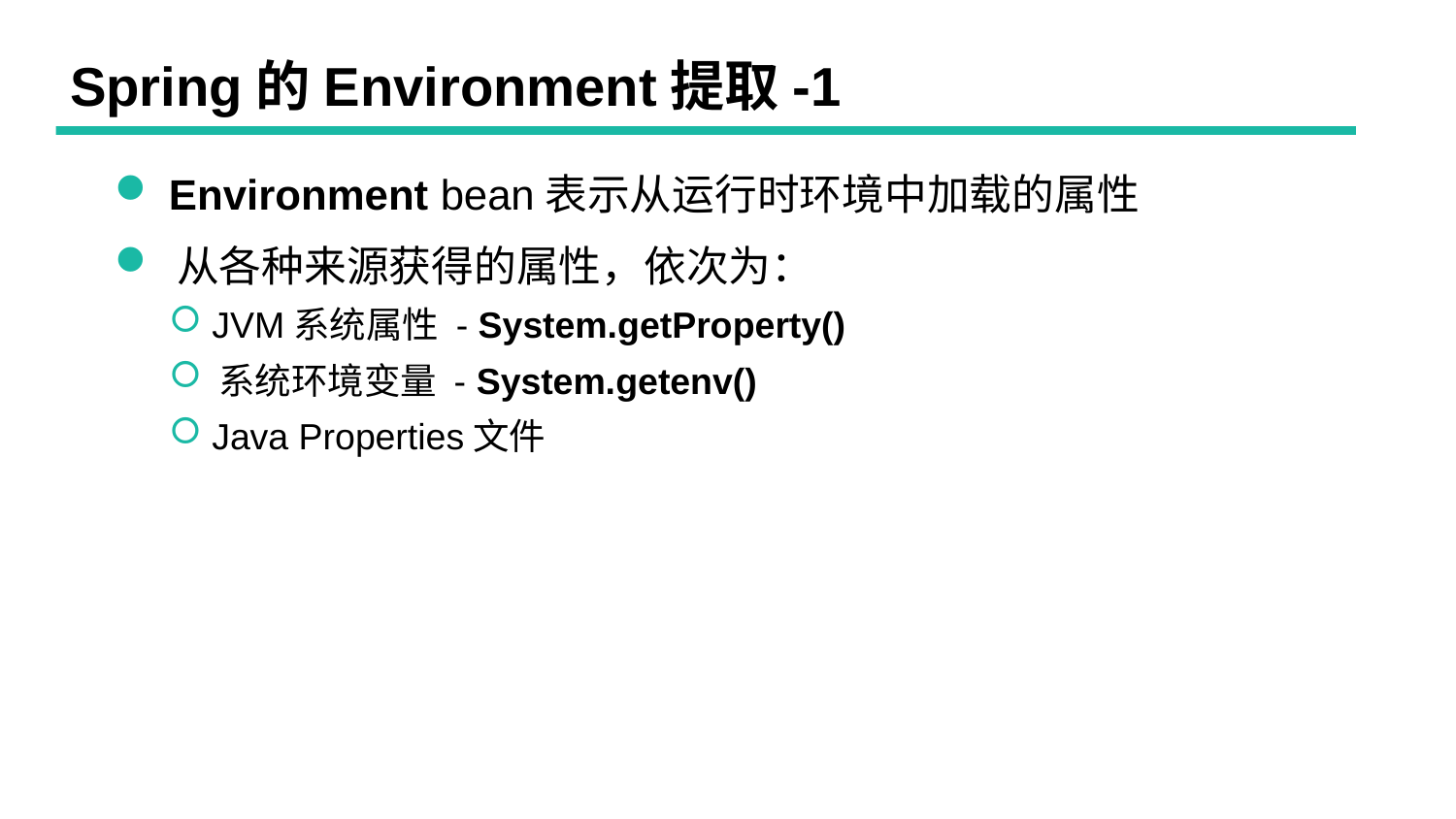

# Spring的Environment提取-1
 Environment bean表示从运行时环境中加载的属性
 从各种来源获得的属性，依次为：
 JVM系统属性 - System.getProperty()
 系统环境变量 - System.getenv()
 Java Properties文件